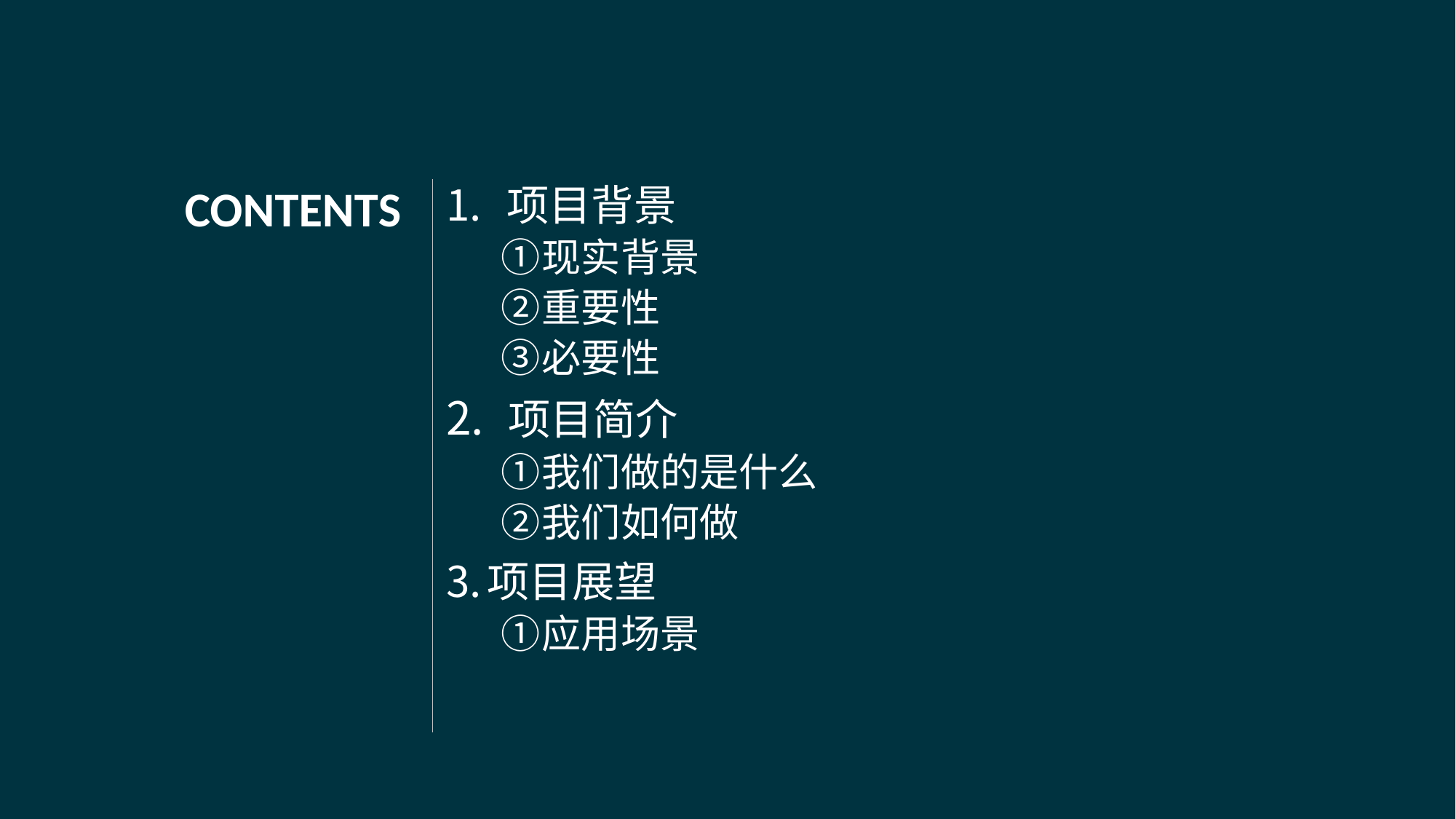

项目背景
现实背景
重要性
必要性
 项目简介
我们做的是什么
我们如何做
项目展望
应用场景